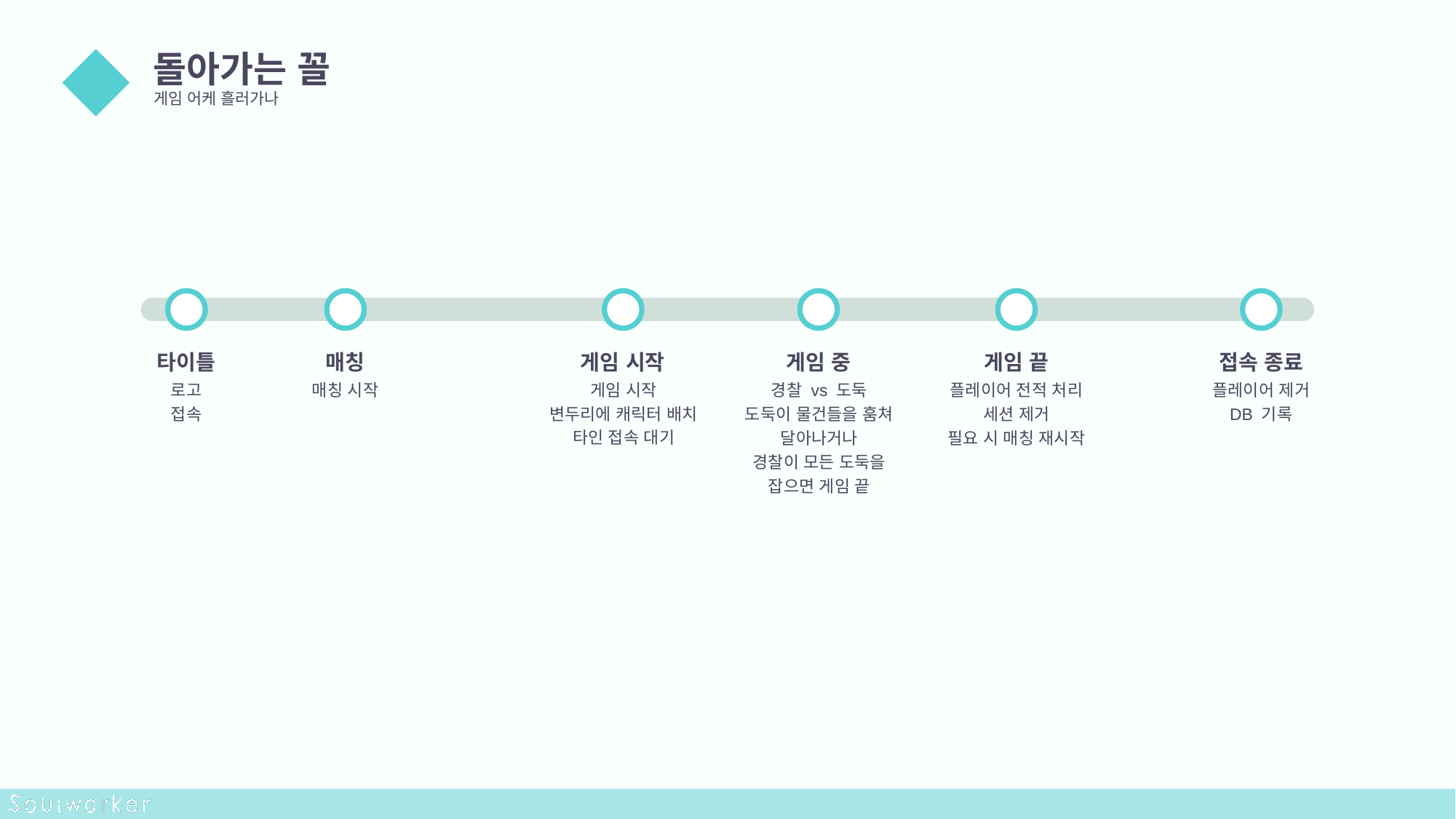

돌아가는 꼴
게임 어케 흘러가나

01

게임 시작
게임 시작
변두리에 캐릭터 배치
타인 접속 대기
타이틀
로고
접속
매칭
매칭 시작
게임 중
경찰 vs 도둑
도둑이 물건들을 훔쳐 달아나거나
경찰이 모든 도둑을 잡으면 게임 끝
게임 끝
플레이어 전적 처리
세션 제거
필요 시 매칭 재시작
접속 종료
플레이어 제거
DB 기록